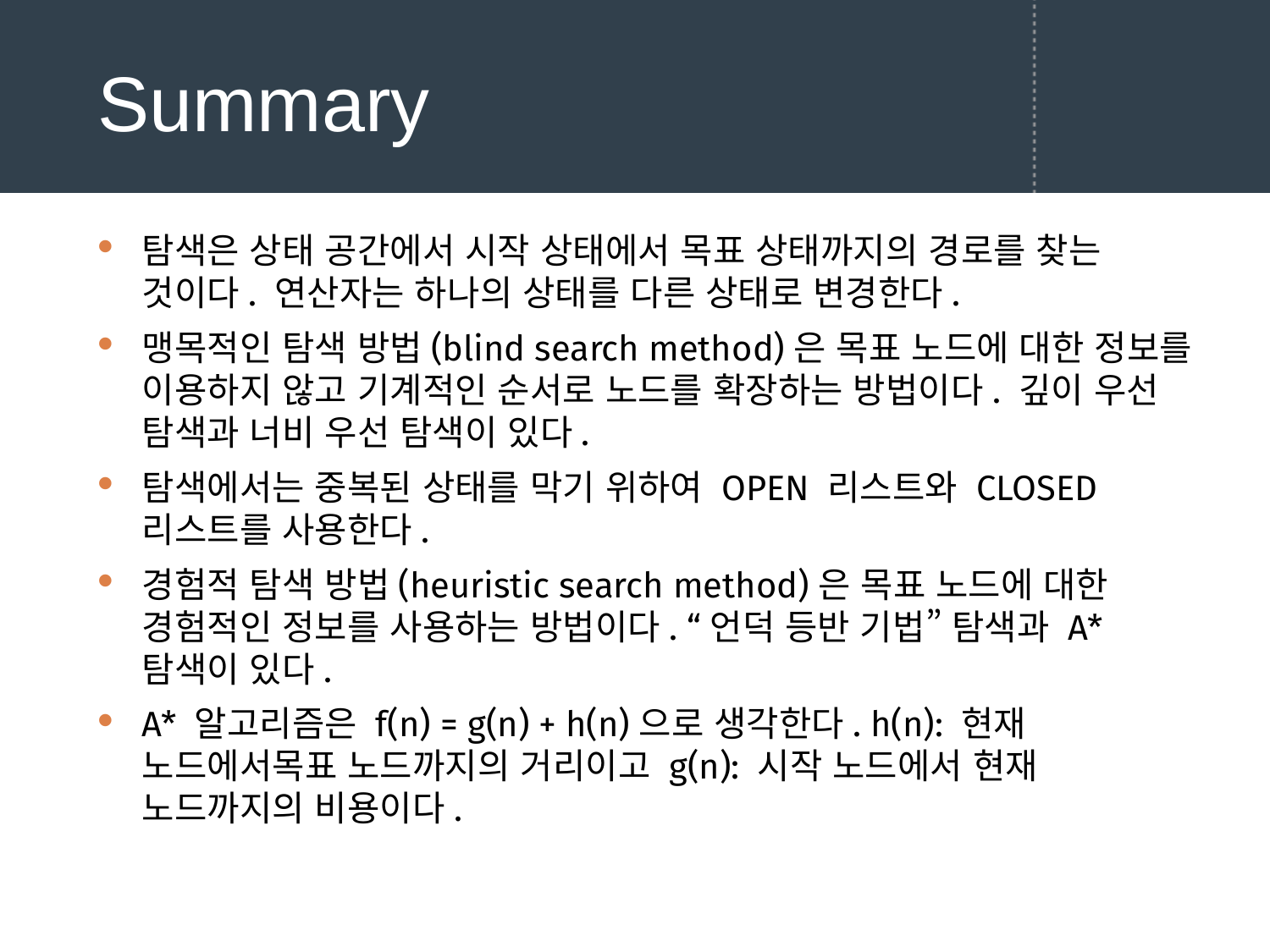

# Summary
탐색은 상태 공간에서 시작 상태에서 목표 상태까지의 경로를 찾는 것이다. 연산자는 하나의 상태를 다른 상태로 변경한다.
맹목적인 탐색 방법(blind search method)은 목표 노드에 대한 정보를 이용하지 않고 기계적인 순서로 노드를 확장하는 방법이다. 깊이 우선 탐색과 너비 우선 탐색이 있다.
탐색에서는 중복된 상태를 막기 위하여 OPEN 리스트와 CLOSED 리스트를 사용한다.
경험적 탐색 방법(heuristic search method)은 목표 노드에 대한 경험적인 정보를 사용하는 방법이다. “언덕 등반 기법” 탐색과 A* 탐색이 있다.
A* 알고리즘은 f(n) = g(n) + h(n)으로 생각한다. h(n): 현재 노드에서목표 노드까지의 거리이고 g(n): 시작 노드에서 현재 노드까지의 비용이다.